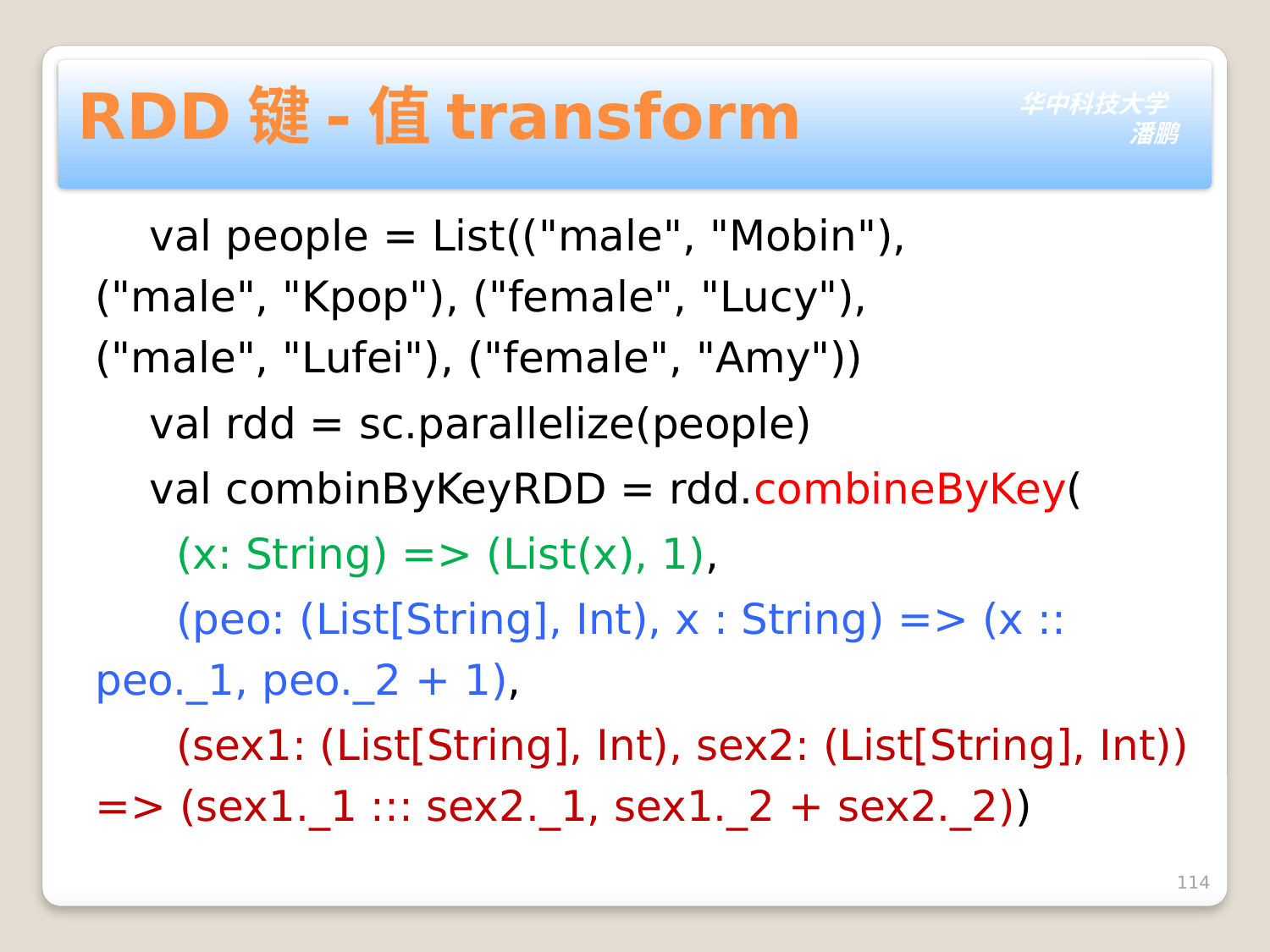

# RDD键-值transform
    val people = List(("male", "Mobin"), ("male", "Kpop"), ("female", "Lucy"), ("male", "Lufei"), ("female", "Amy"))
    val rdd = sc.parallelize(people)
    val combinByKeyRDD = rdd.combineByKey(
      (x: String) => (List(x), 1),
      (peo: (List[String], Int), x : String) => (x :: peo._1, peo._2 + 1),
      (sex1: (List[String], Int), sex2: (List[String], Int)) => (sex1._1 ::: sex2._1, sex1._2 + sex2._2))

114